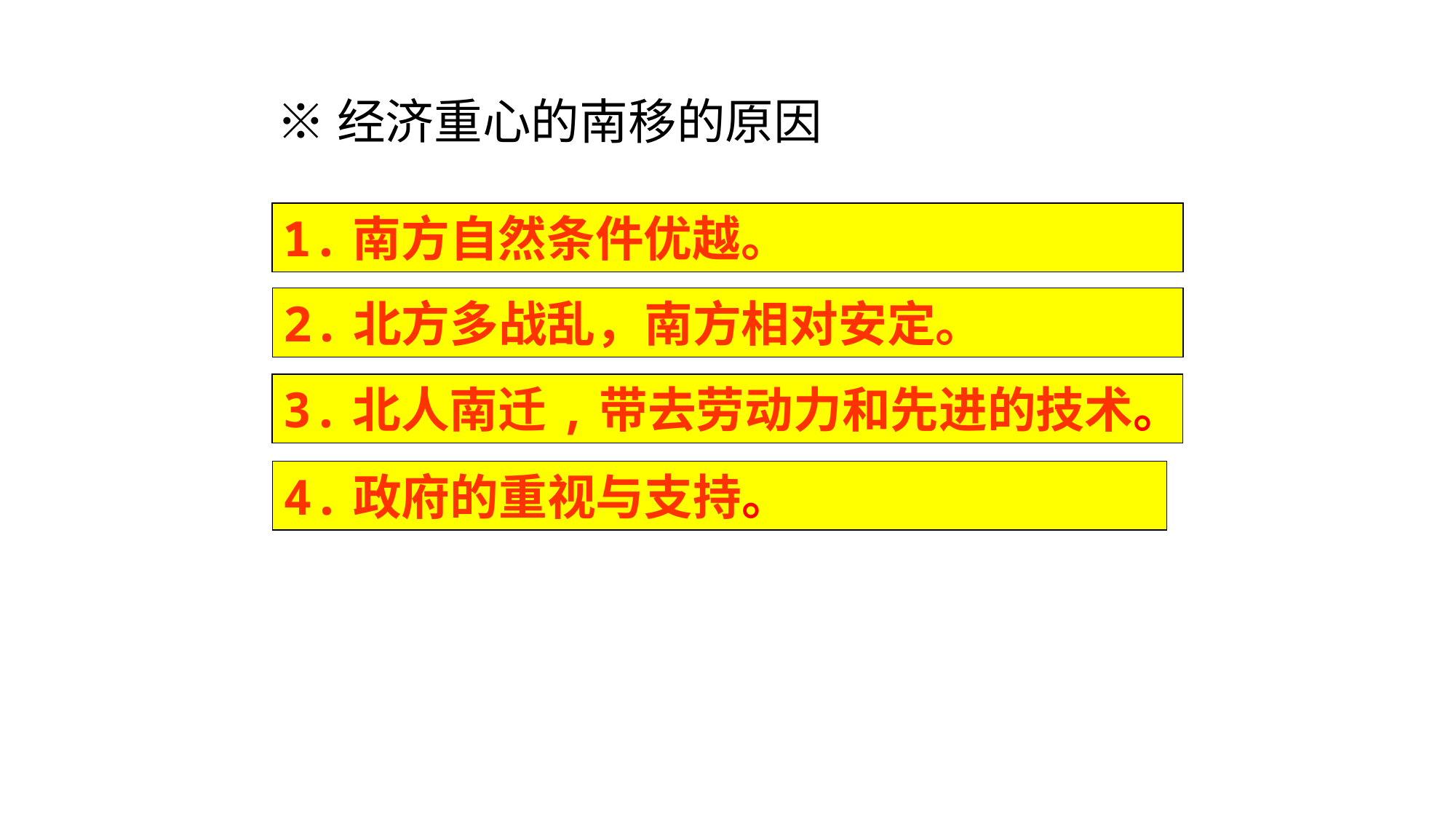

※经济重心的南移的原因
1.南方自然条件优越。
2.北方多战乱，南方相对安定。
3.北人南迁,带去劳动力和先进的技术。
4.政府的重视与支持。